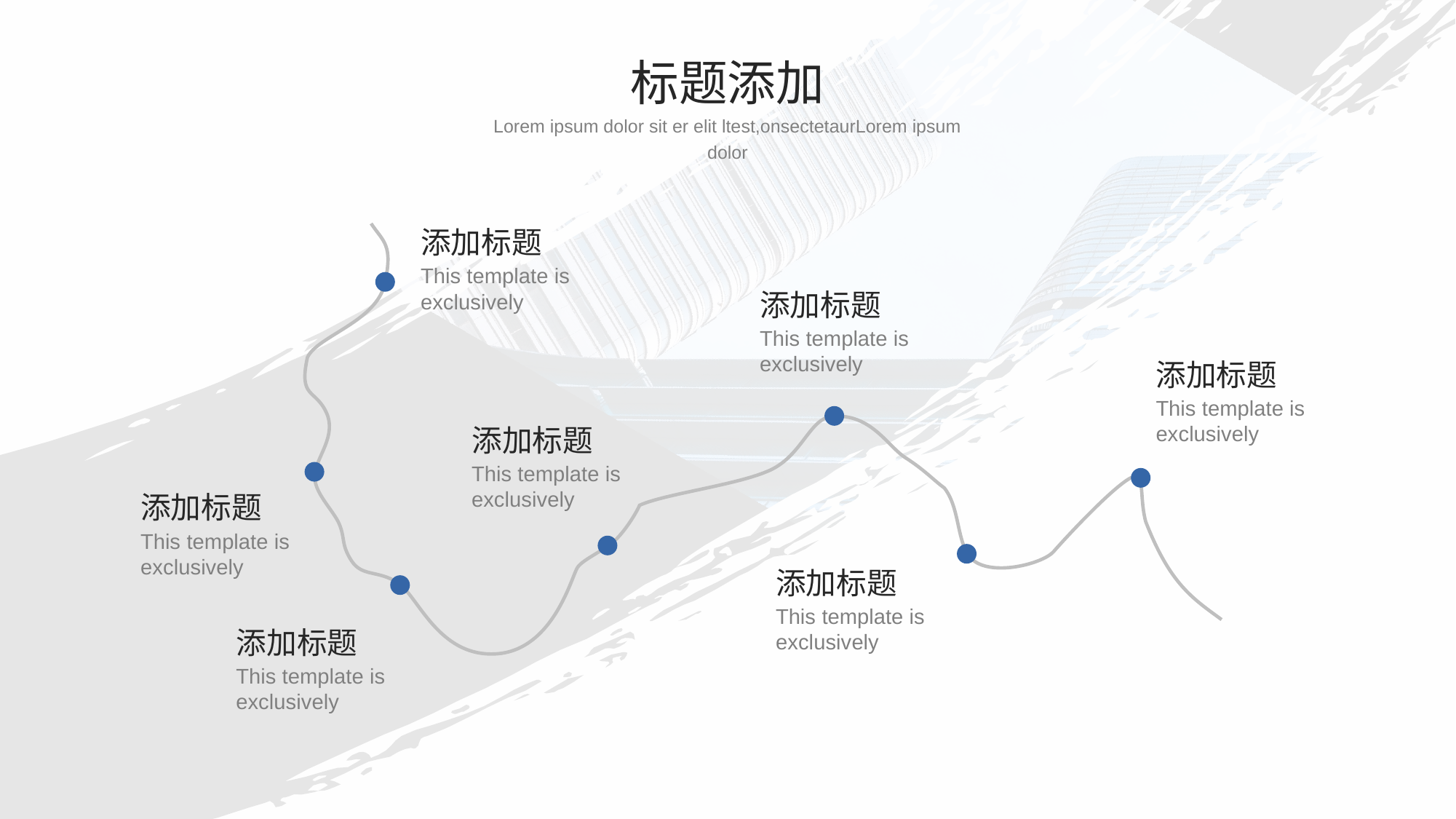

标题添加
Lorem ipsum dolor sit er elit ltest,onsectetaurLorem ipsum dolor
添加标题
This template is exclusively

添加标题
This template is exclusively
添加标题
This template is exclusively
添加标题
This template is exclusively
添加标题
This template is exclusively
添加标题
This template is exclusively
添加标题
This template is exclusively